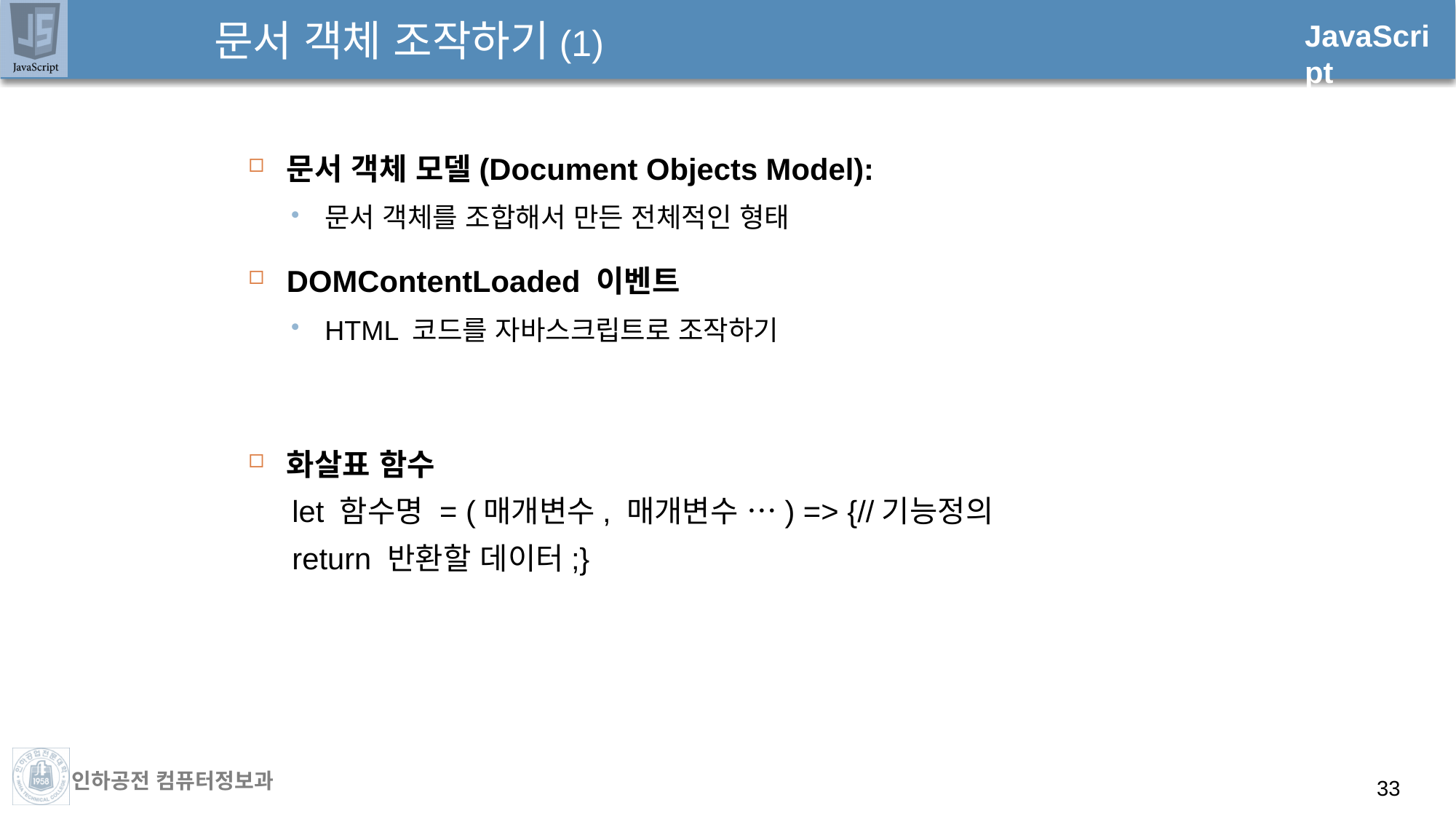

# 문서 객체 조작하기(1)
문서 객체 모델(Document Objects Model):
문서 객체를 조합해서 만든 전체적인 형태
DOMContentLoaded 이벤트
HTML 코드를 자바스크립트로 조작하기

화살표 함수
let 함수명 = (매개변수, 매개변수 …) => {//기능정의
return 반환할 데이터;}